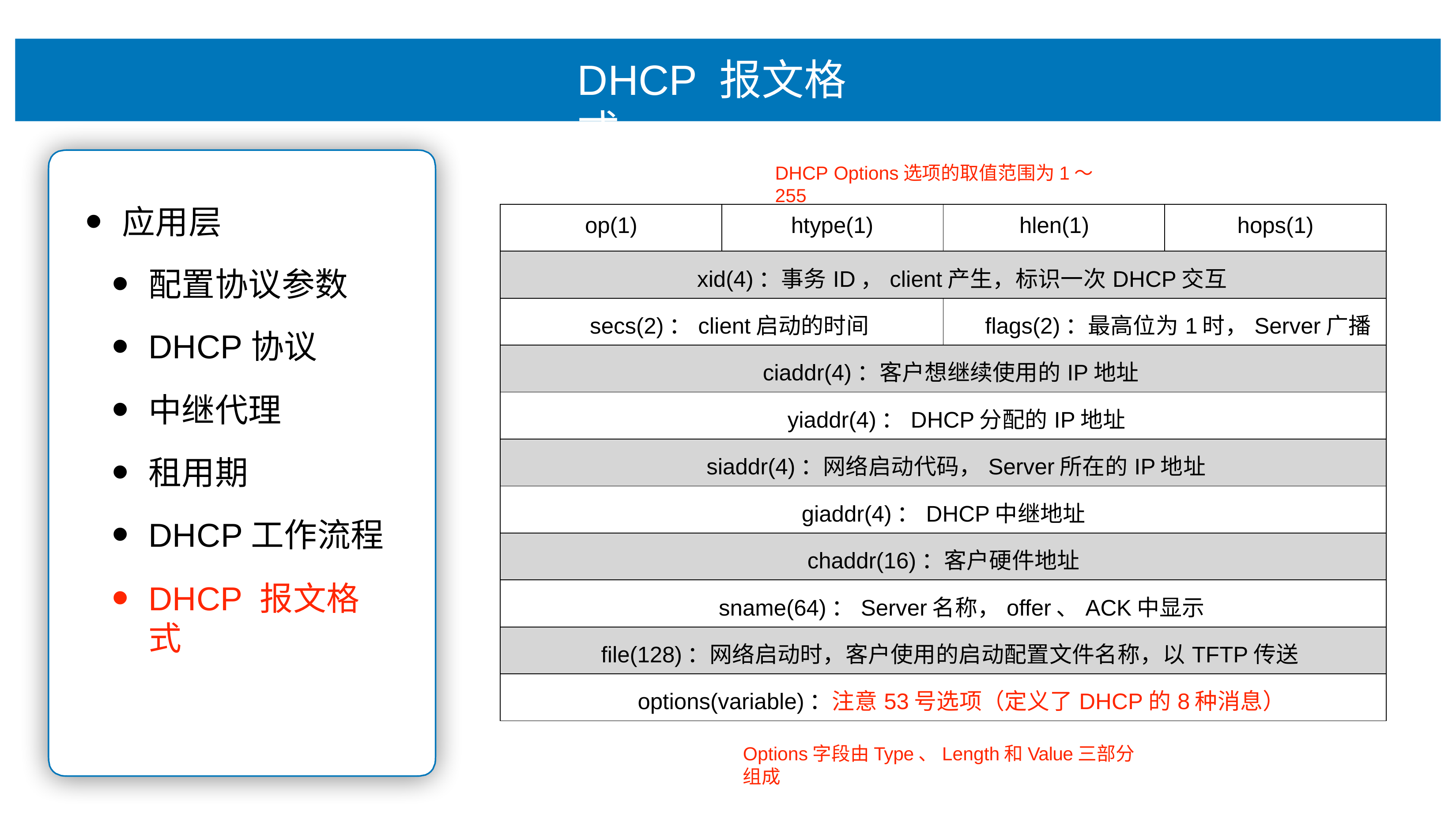

# DHCP 报⽂格式

DHCP Options选项的取值范围为1～255
应⽤层
配置协议参数
DHCP协议
中继代理
租⽤期
DHCP⼯作流程
DHCP 报⽂格式
| op(1) | htype(1) | hlen(1) | hops(1) |
| --- | --- | --- | --- |
| xid(4)：事务ID，client产⽣，标识⼀次DHCP交互 |  |  |  |
| secs(2)：client启动的时间 |  | flags(2)：最⾼位为1时，Server⼴播 |  |
| ciaddr(4)：客户想继续使⽤的IP地址 |  |  |  |
| yiaddr(4)：DHCP分配的IP地址 |  |  |  |
| siaddr(4)：⽹络启动代码，Server所在的IP地址 |  |  |  |
| giaddr(4)：DHCP中继地址 |  |  |  |
| chaddr(16)：客户硬件地址 |  |  |  |
| sname(64)：Server名称，offer、ACK中显示 |  |  |  |
| file(128)：⽹络启动时，客户使⽤的启动配置⽂件名称，以TFTP传送 |  |  |  |
| options(variable)：注意53号选项（定义了DHCP的8种消息） |  |  |  |
Options字段由Type、Length和Value三部分组成